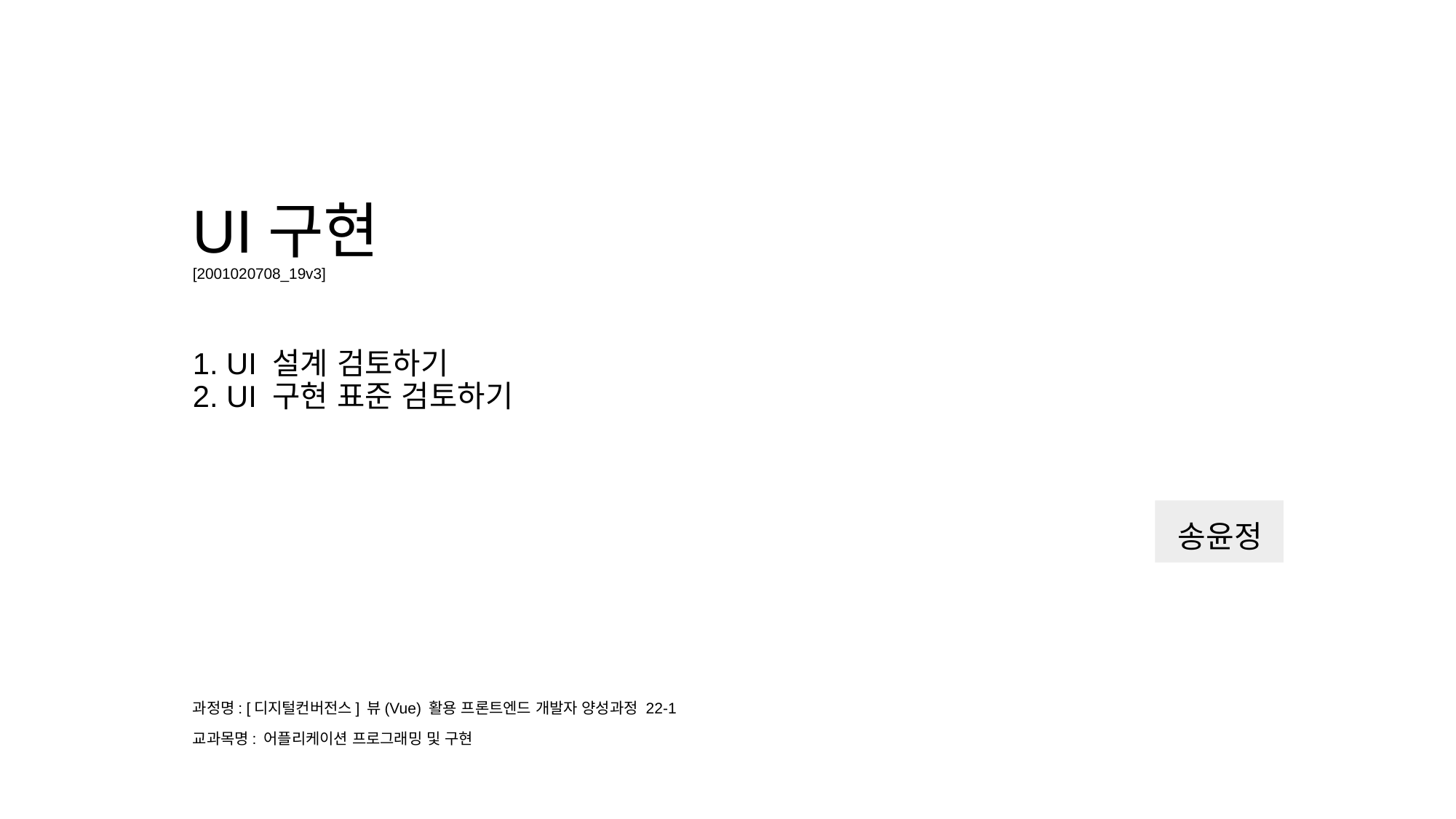

# UI구현 [2001020708_19v3] 1. UI 설계 검토하기 2. UI 구현 표준 검토하기

송윤정

과정명: [디지털컨버전스] 뷰(Vue) 활용 프론트엔드 개발자 양성과정 22-1
교과목명: 어플리케이션 프로그래밍 및 구현